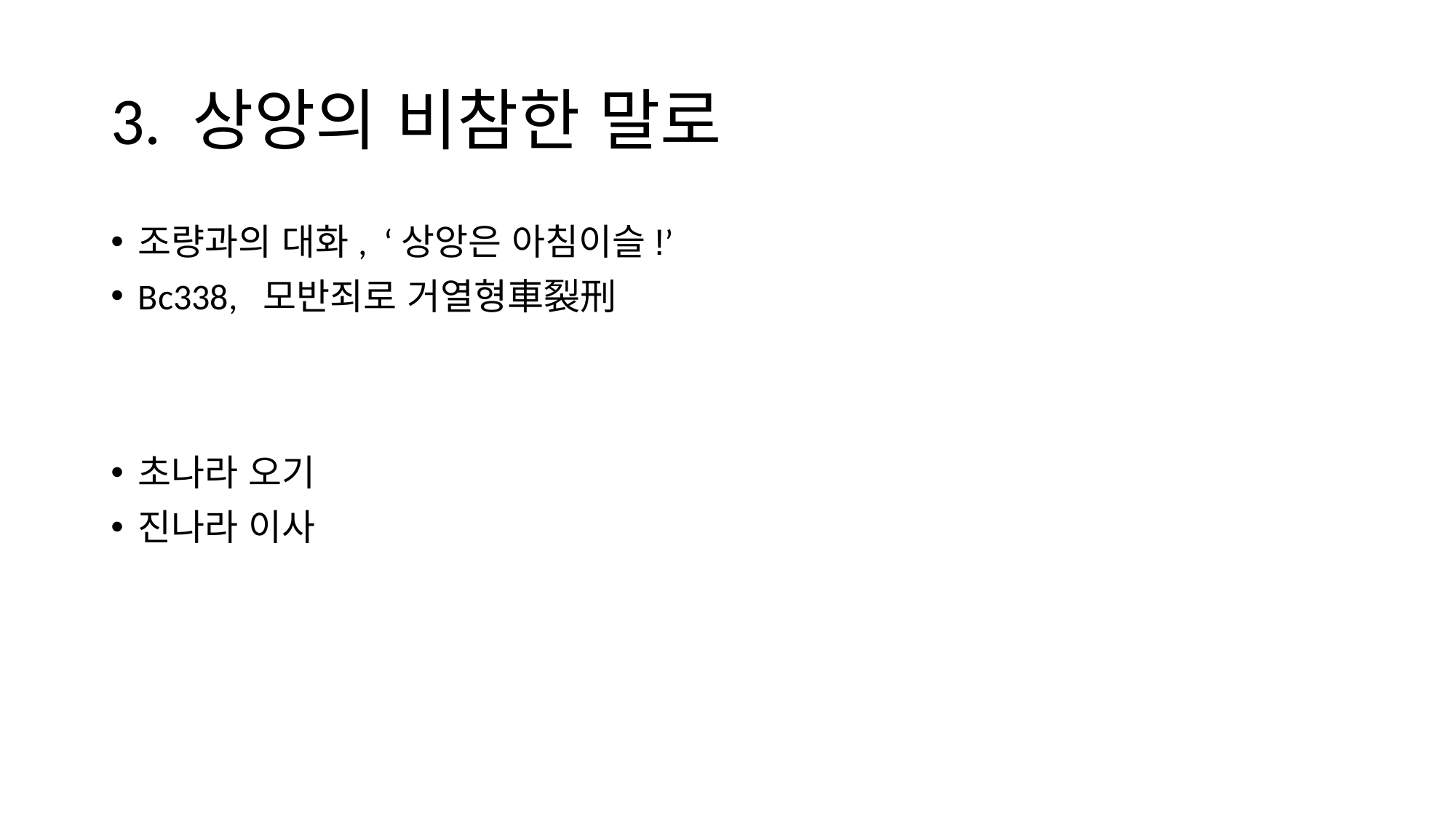

# 3. 상앙의 비참한 말로
조량과의 대화,  ‘상앙은 아침이슬!’
Bc338,  모반죄로 거열형車裂刑

초나라 오기
진나라 이사